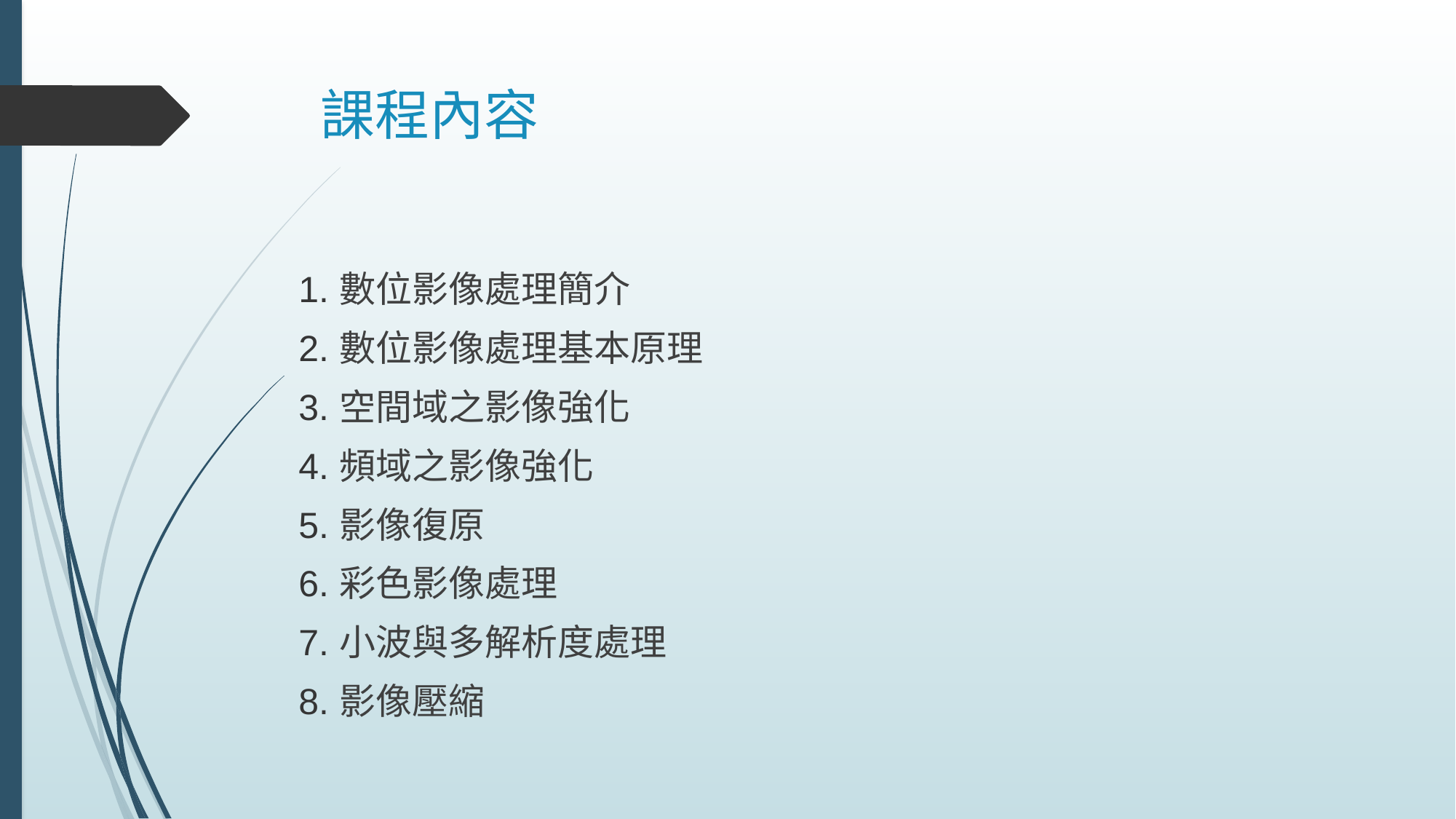

# 課程內容
數位影像處理簡介
數位影像處理基本原理
空間域之影像強化
頻域之影像強化
影像復原
彩色影像處理
小波與多解析度處理
影像壓縮